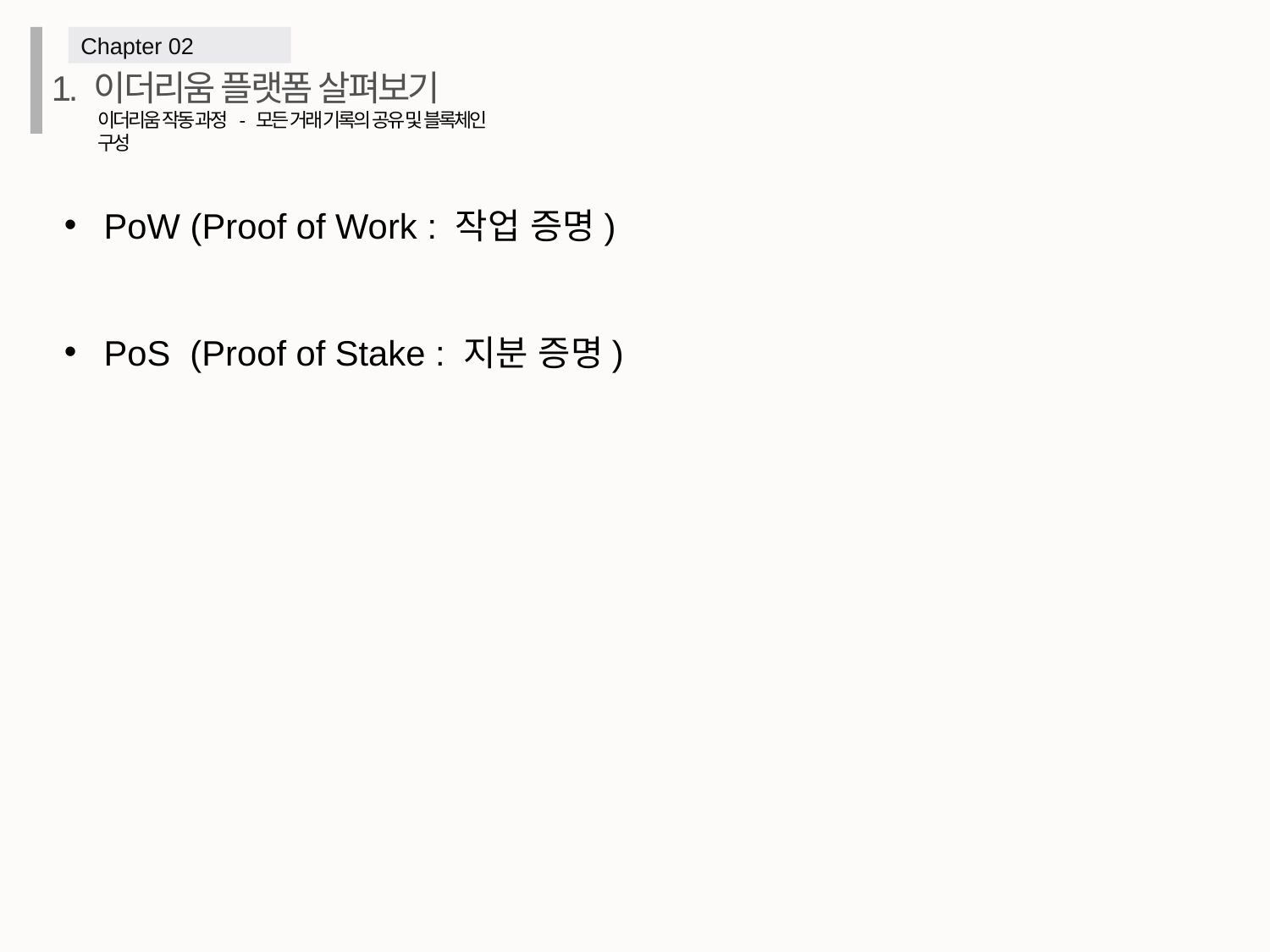

Chapter 02
1. 이더리움 플랫폼 살펴보기
이더리움 작동 과정  -  모든 거래 기록의 공유 및 블록체인 구성
PoW (Proof of Work : 작업 증명)

PoS  (Proof of Stake : 지분 증명)